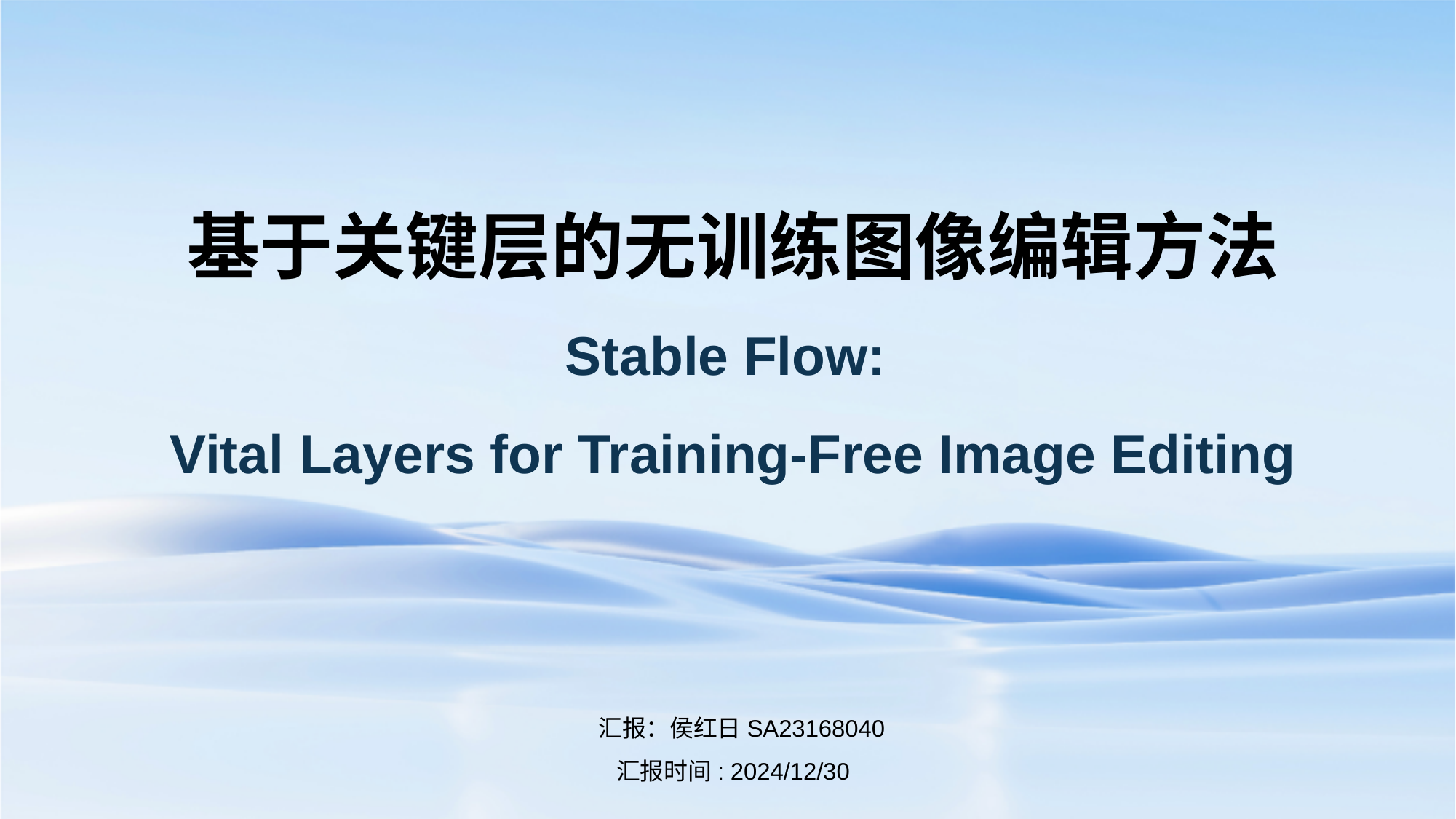

基于关键层的无训练图像编辑方法
Stable Flow:
Vital Layers for Training-Free Image Editing

汇报：侯红日SA23168040
汇报时间: 2024/12/30